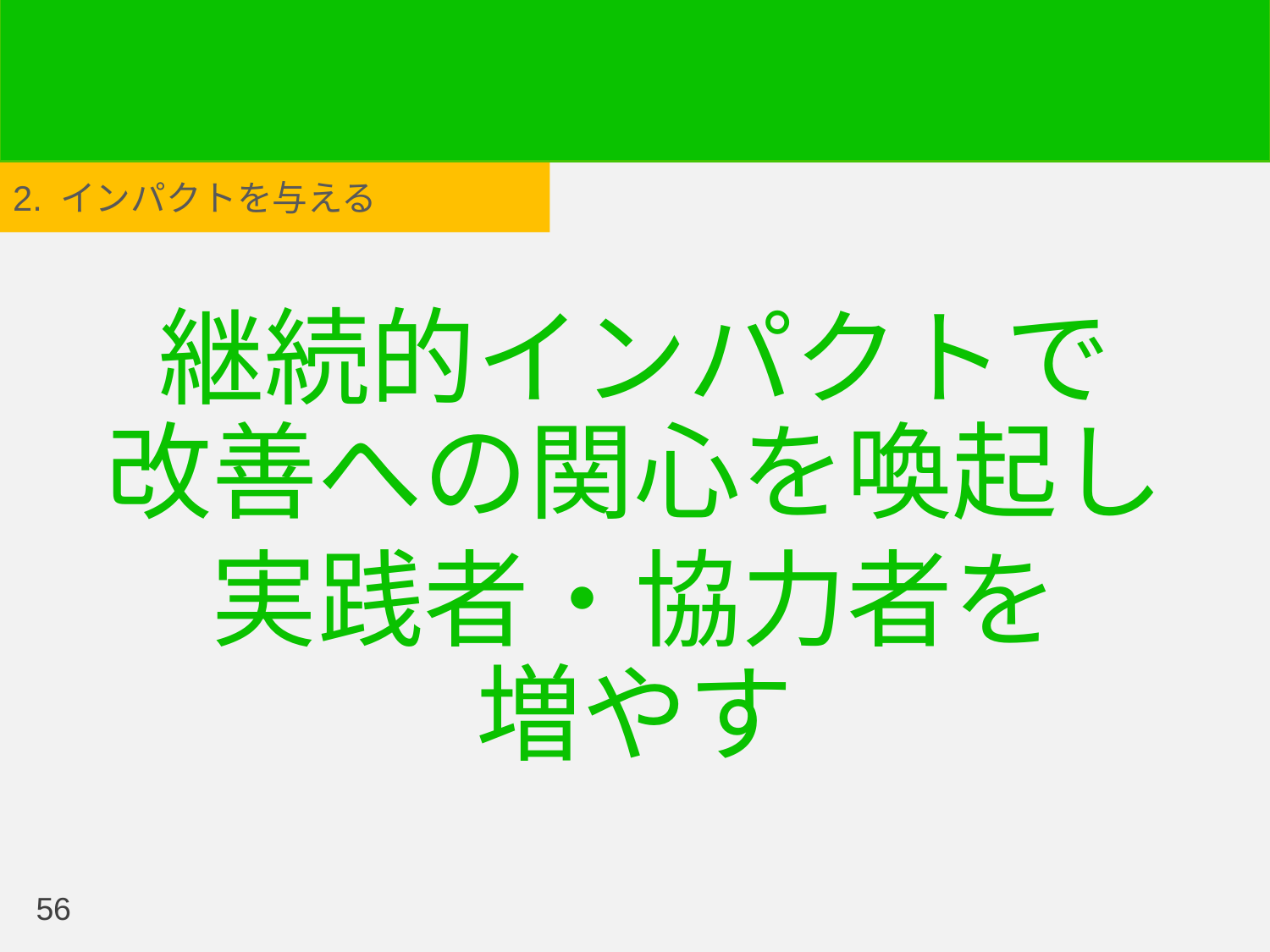

2. インパクトを与える
継続的インパクトで
改善への関心を喚起し
実践者・協力者を
増やす
56